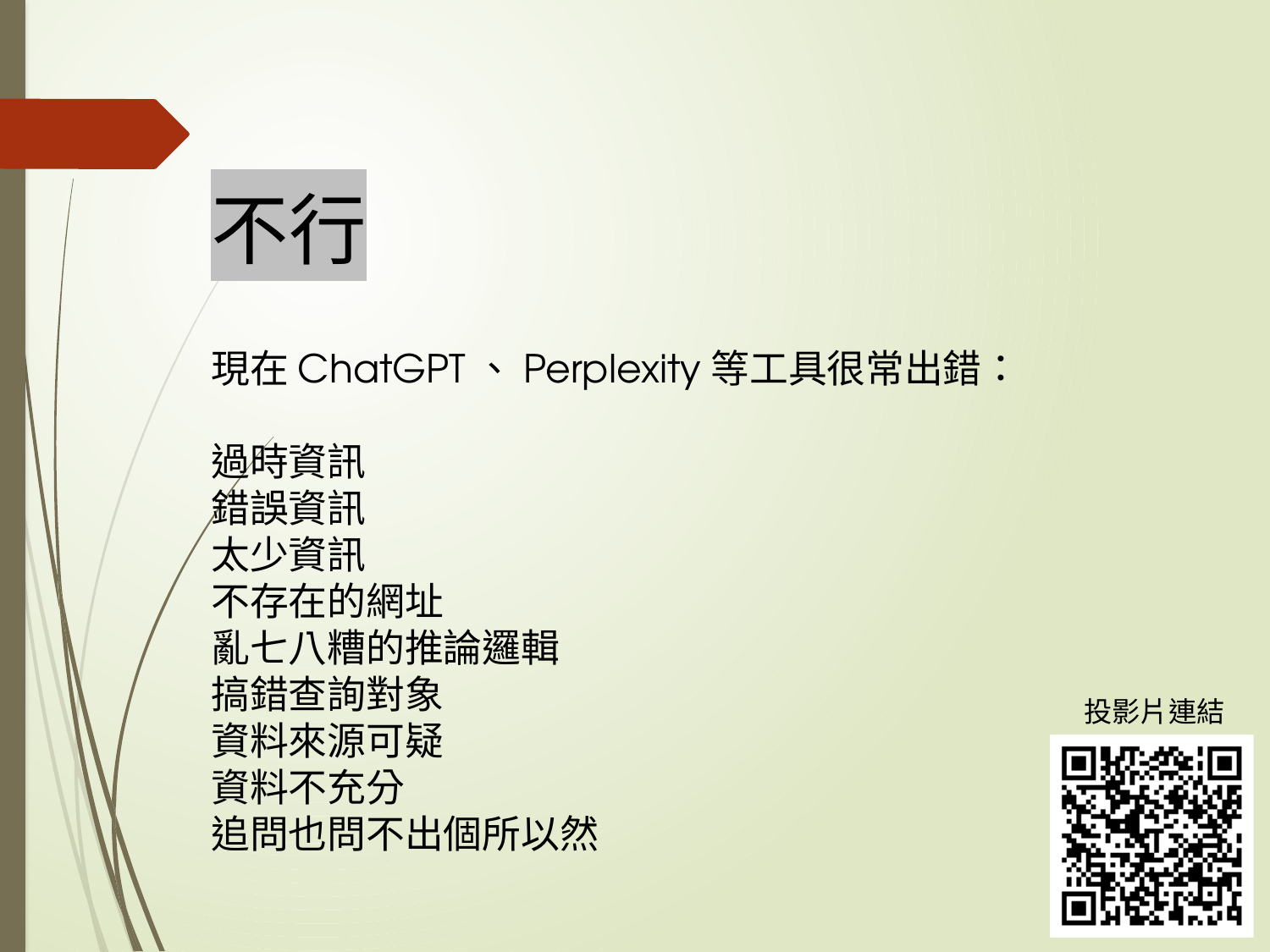

不行
現在ChatGPT、Perplexity等工具很常出錯：

過時資訊
錯誤資訊
太少資訊
不存在的網址
亂七八糟的推論邏輯
搞錯查詢對象
資料來源可疑
資料不充分
追問也問不出個所以然